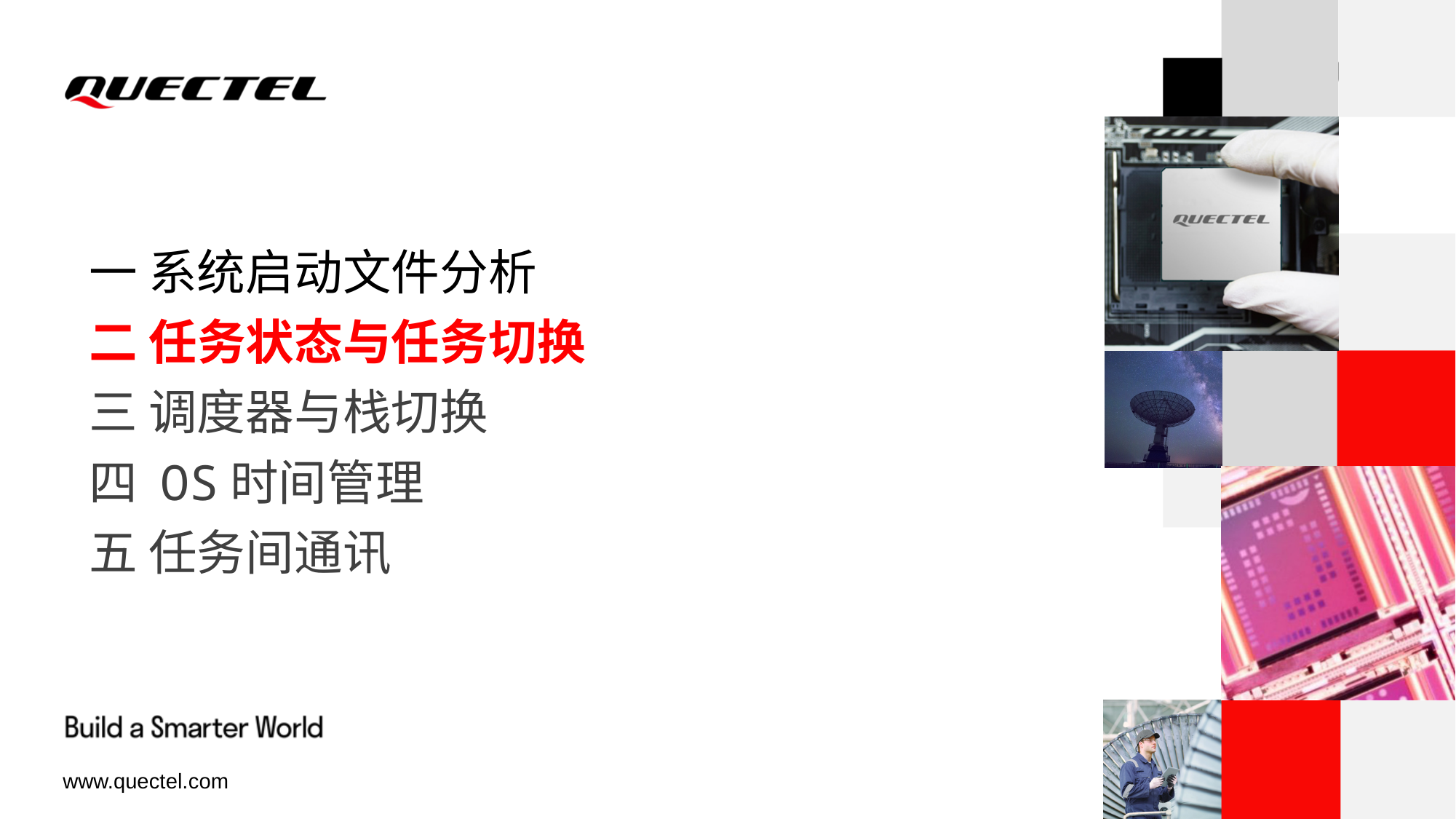

一 系统启动文件分析
二 任务状态与任务切换
三 调度器与栈切换
四 OS时间管理
五 任务间通讯